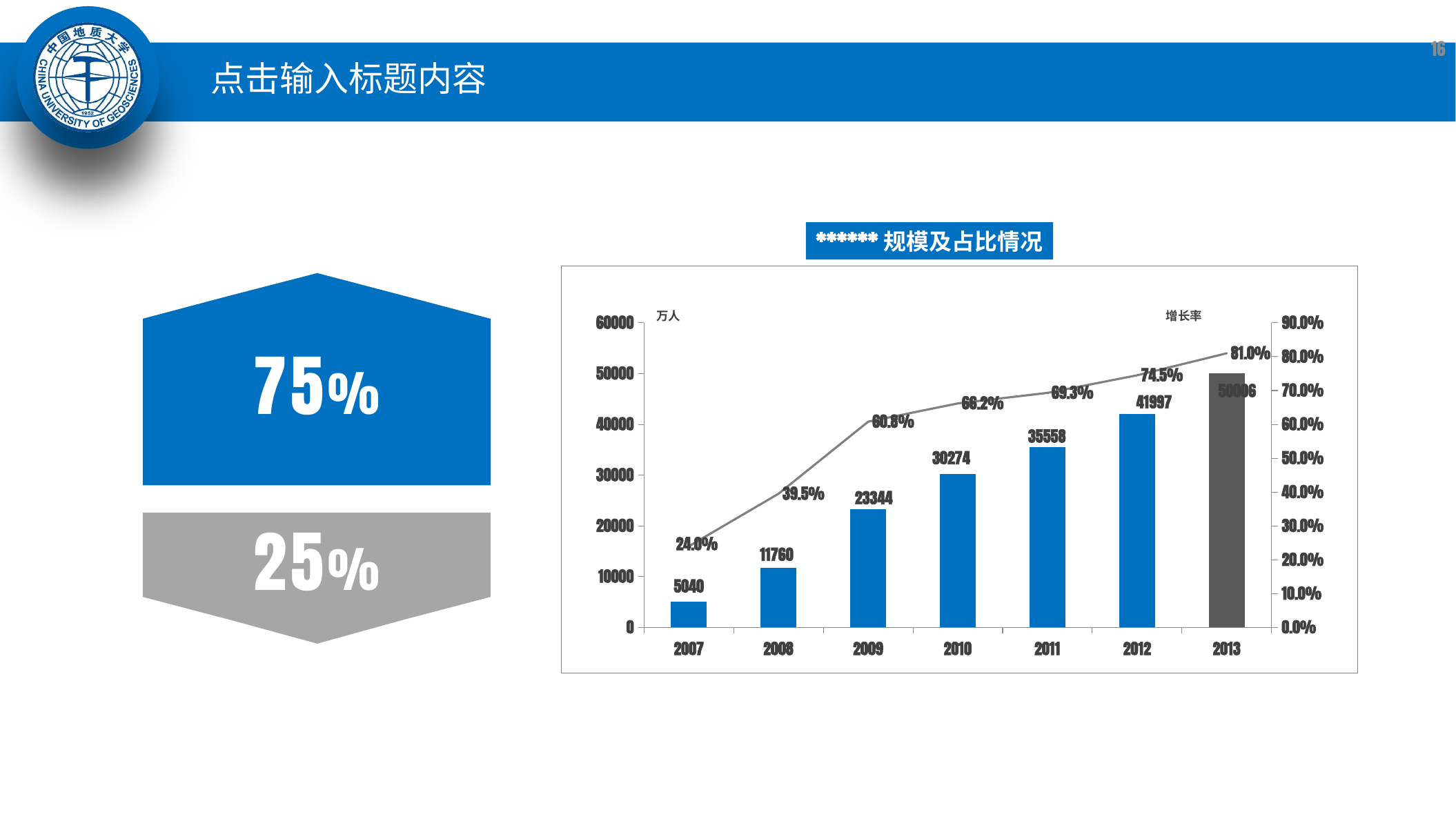

16
点击输入标题内容
******规模及占比情况

### Chart

| Category | 手机网民规模 | 手机网民占整体网民比例 |
|---|---|---|
| 2007 | 5040.0 | 0.24000000000000002 |
| 2008 | 11760.0 | 0.3950000000000001 |
| 2009 | 23344.0 | 0.6080000000000001 |
| 2010 | 30274.0 | 0.6620000000000001 |
| 2011 | 35558.0 | 0.693 |
| 2012 | 41997.0 | 0.7450000000000001 |
| 2013 | 50006.0 | 0.81 |
万人
增长率

75%

25%